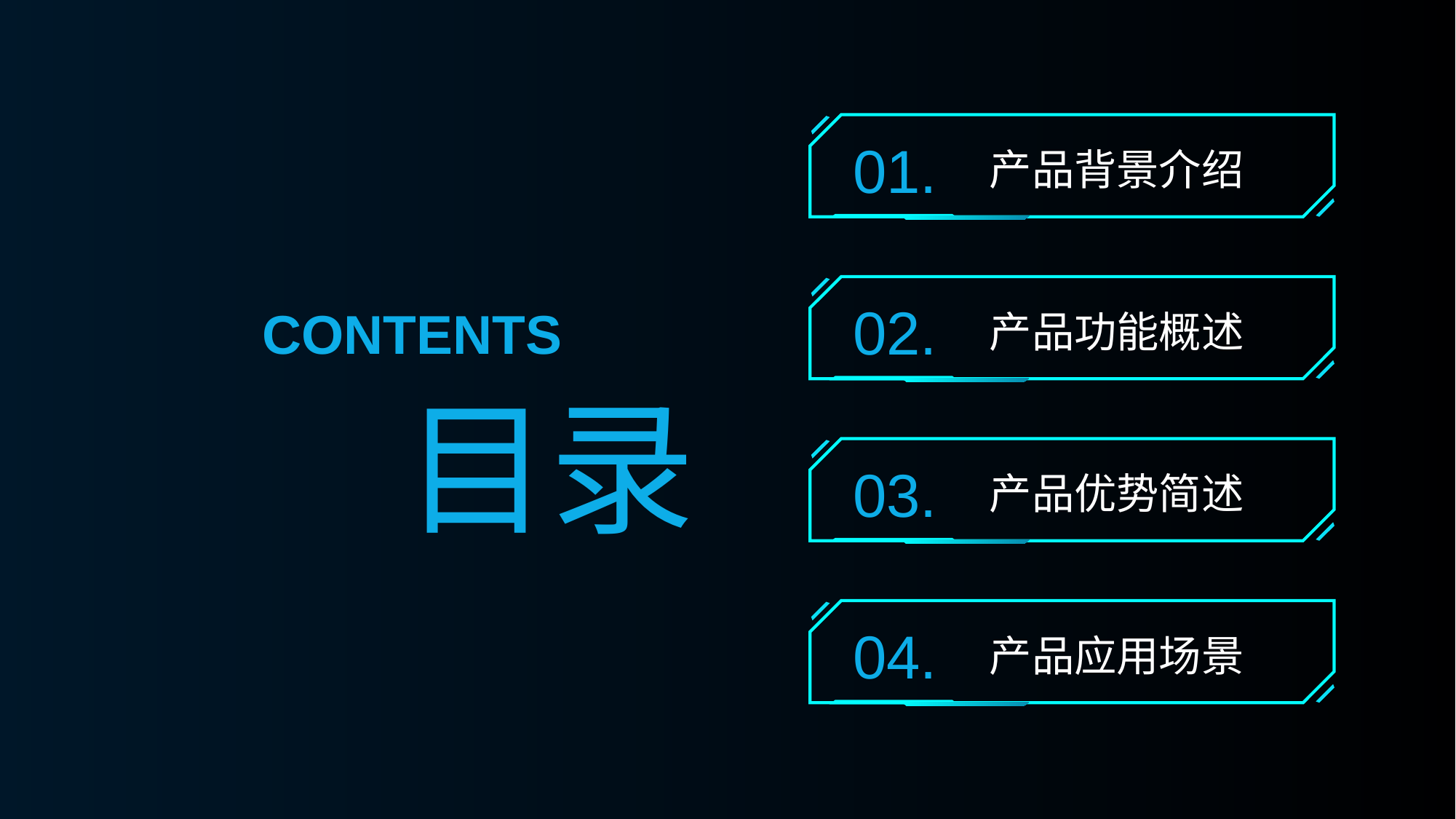

01.
产品背景介绍

02.
产品功能概述
contents
目录

03.
产品优势简述

04.
产品应用场景